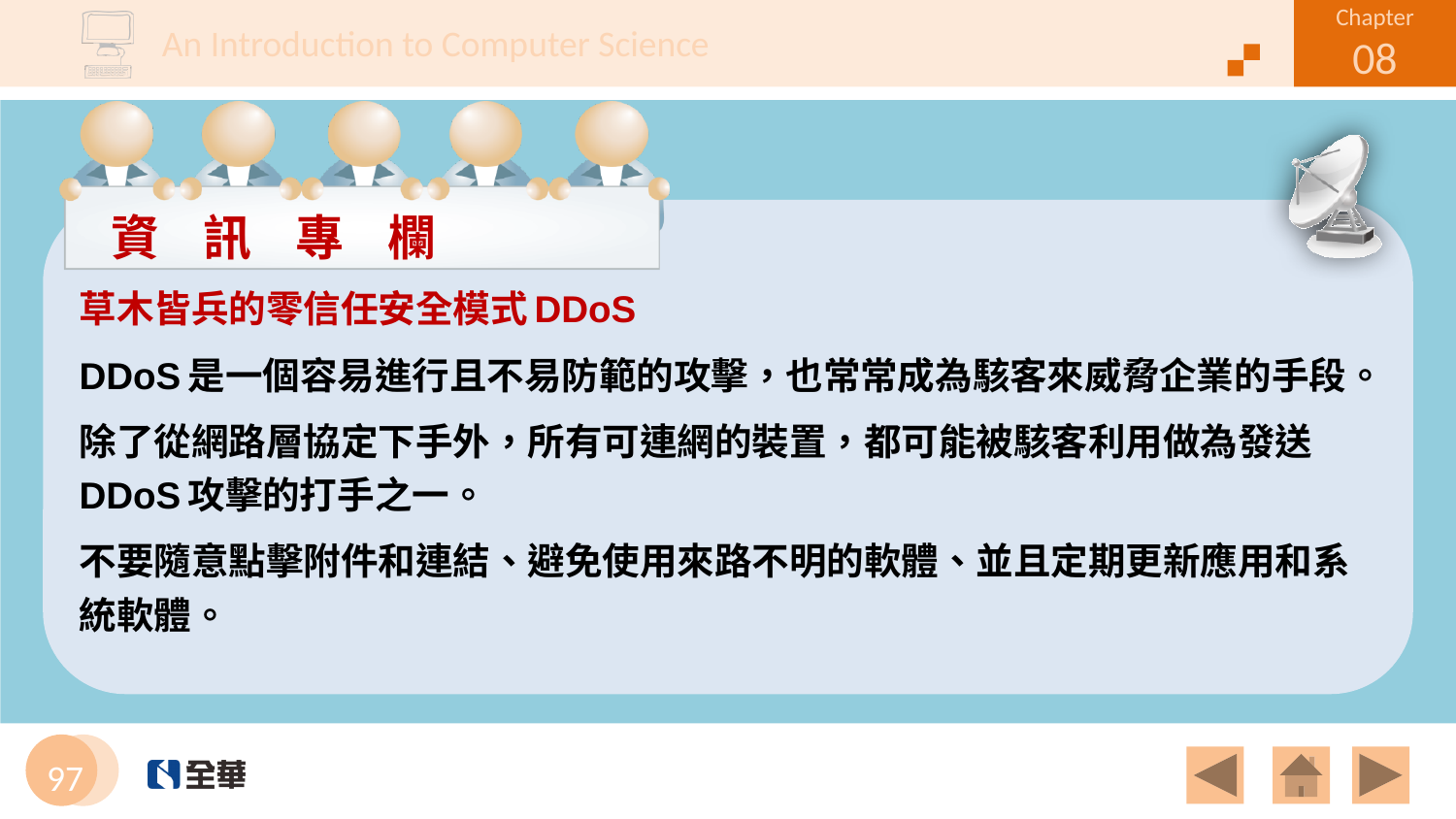

草木皆兵的零信任安全模式DDoS
DDoS是一個容易進行且不易防範的攻擊，也常常成為駭客來威脅企業的手段。
除了從網路層協定下手外，所有可連網的裝置，都可能被駭客利用做為發送DDoS攻擊的打手之一。
不要隨意點擊附件和連結、避免使用來路不明的軟體、並且定期更新應用和系統軟體。